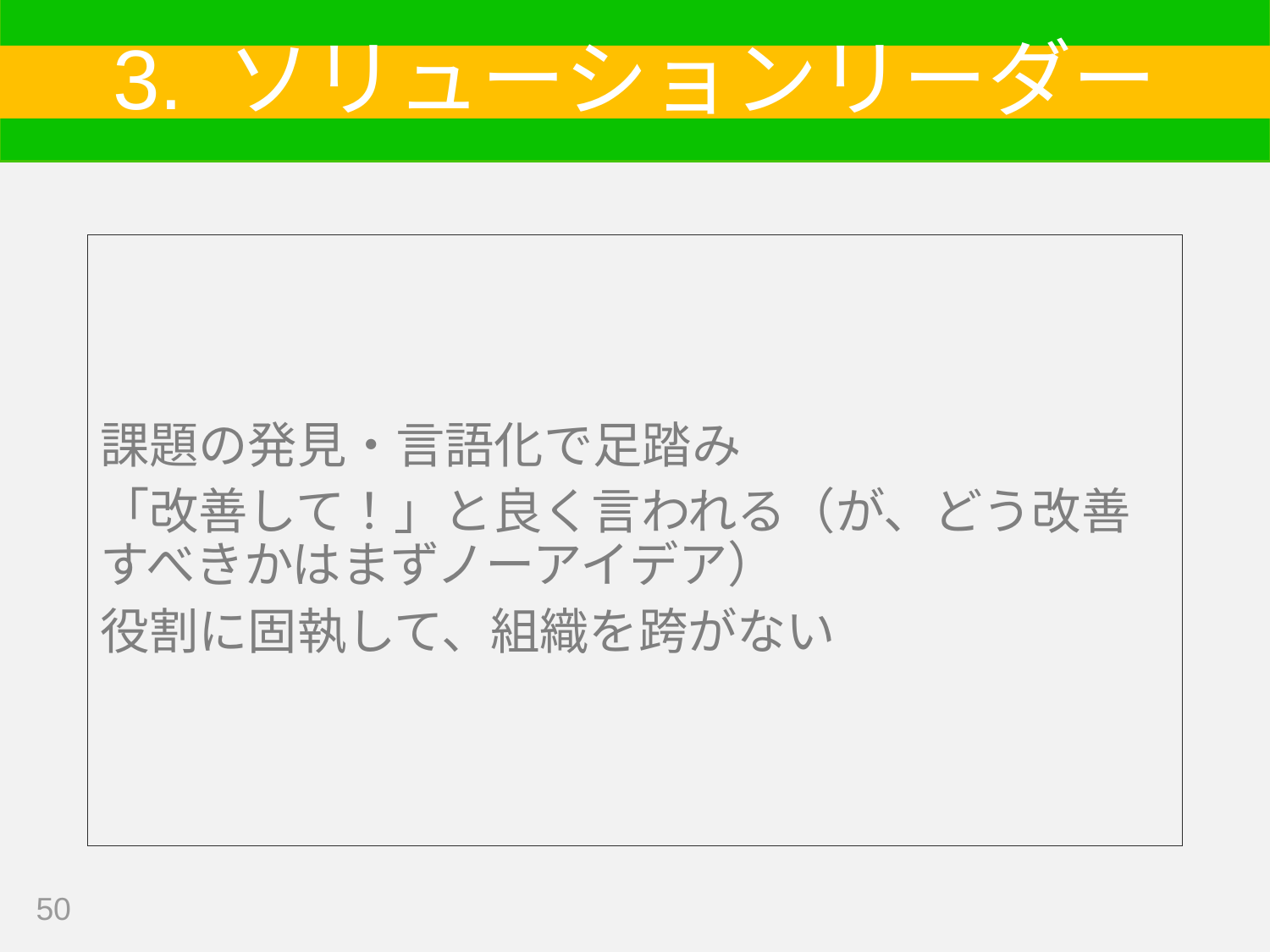

# 3. ソリューションリーダー
課題の発見・言語化で足踏み
「改善して！」と良く言われる（が、どう改善すべきかはまずノーアイデア）
役割に固執して、組織を跨がない
50